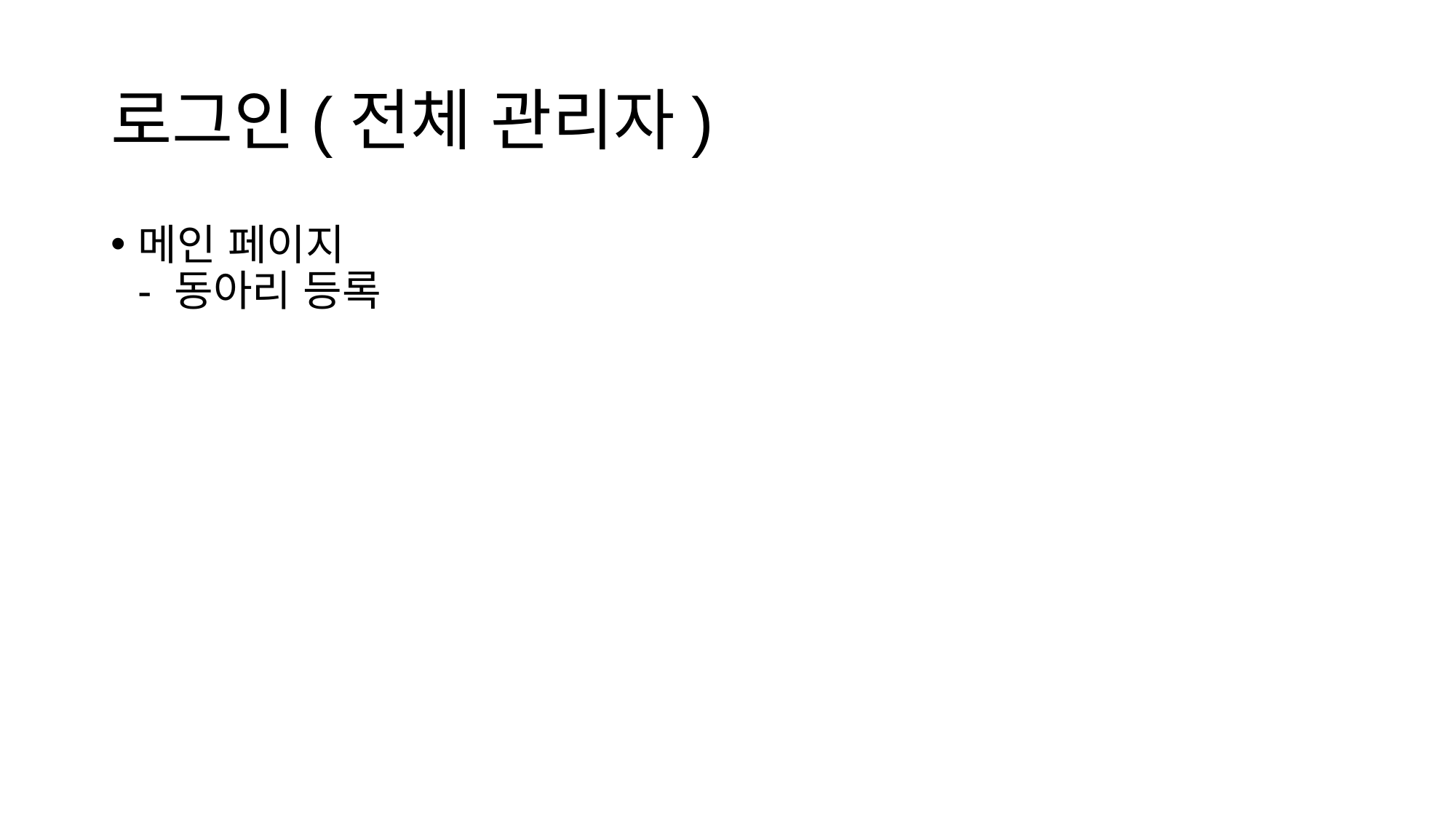

# 로그인(전체 관리자)
메인 페이지
- 동아리 등록